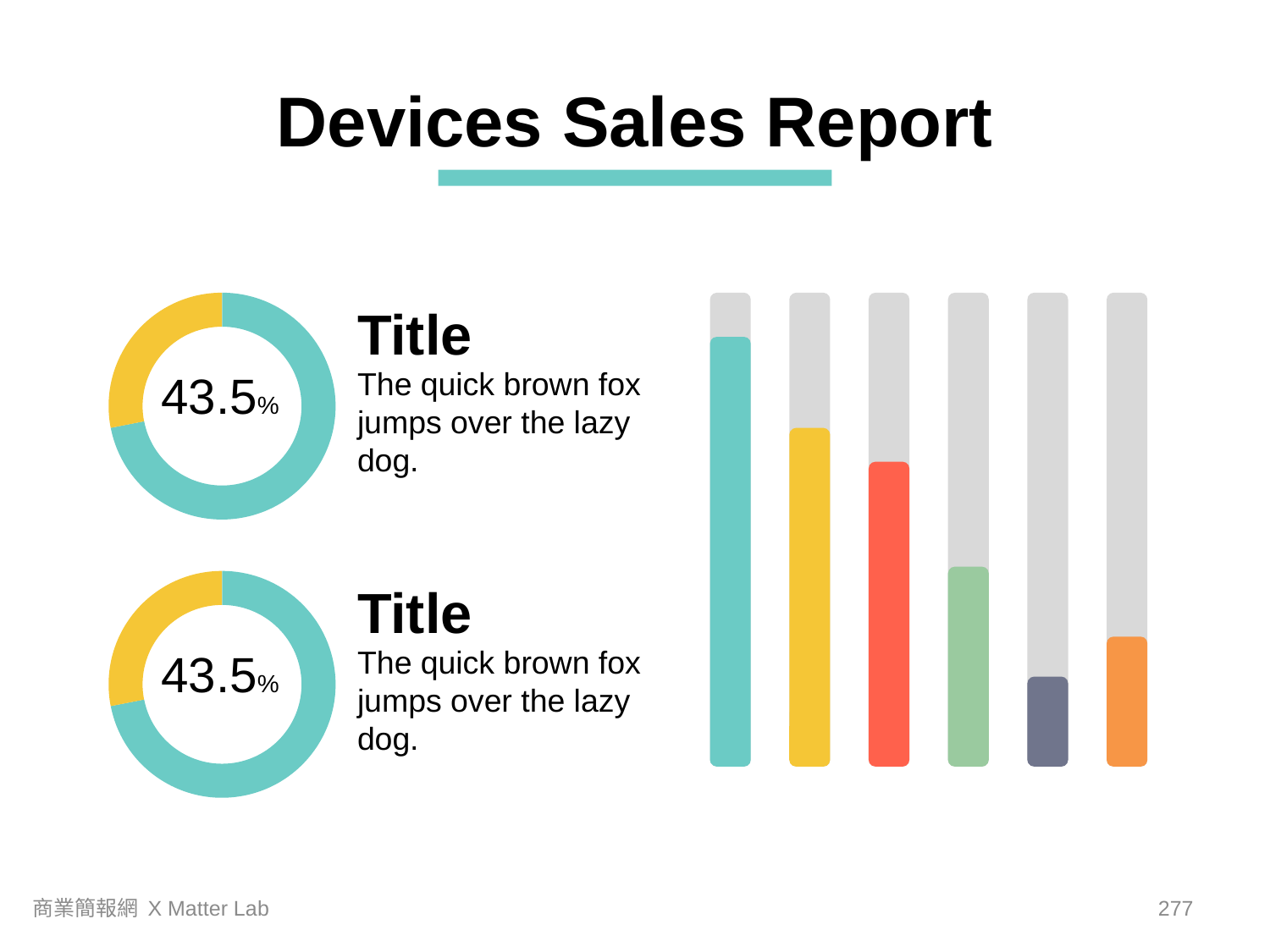

Devices Sales Report

Title

43.5%
The quick brown fox jumps over the lazy dog.

43.5%
Title

The quick brown fox jumps over the lazy dog.

商業簡報網 X Matter Lab
277